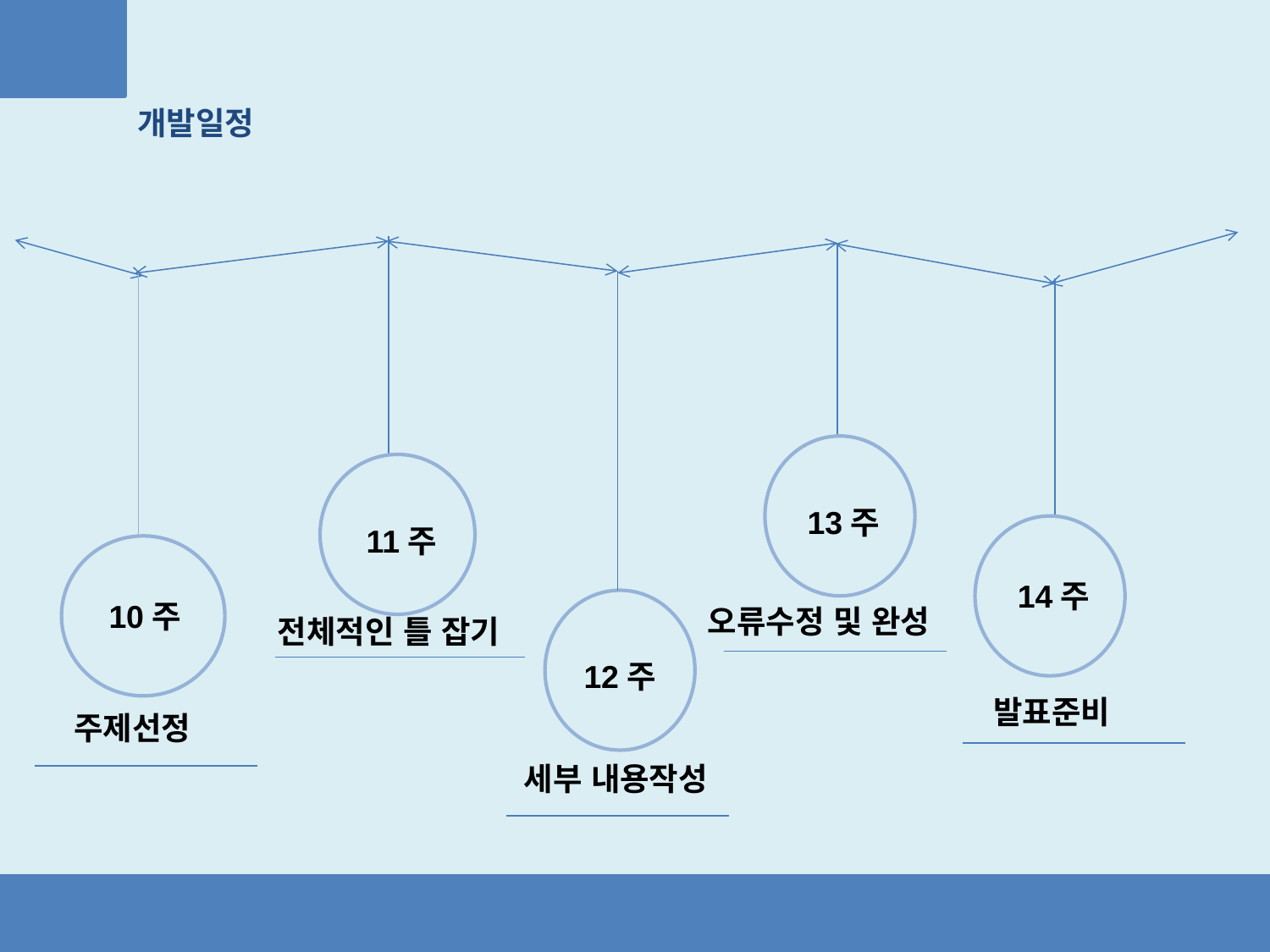

개발일정

13주
 11주

14주
10주

오류수정 및 완성
전체적인 틀 잡기
 12주
발표준비
 주제선정
세부 내용작성